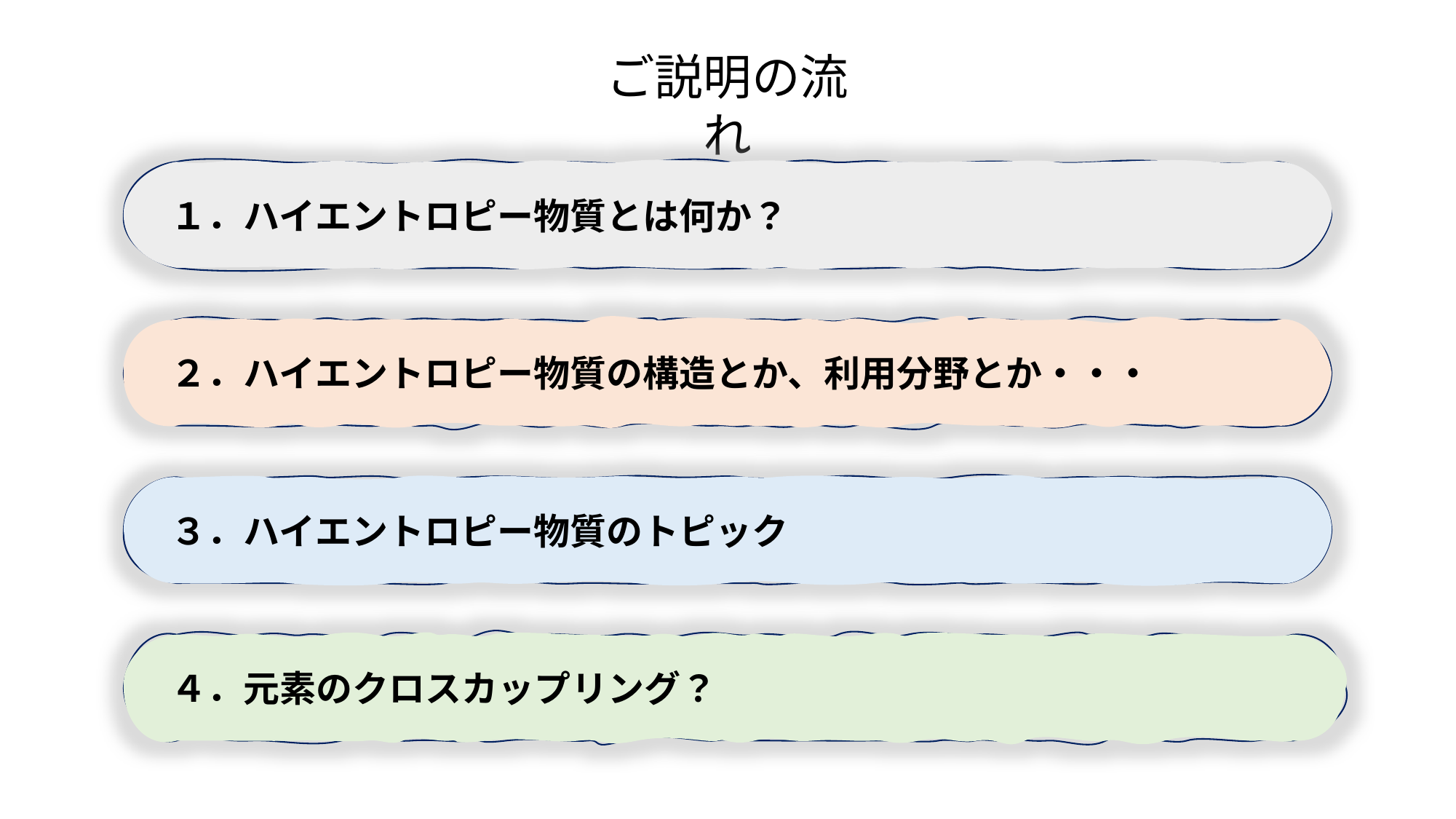

ご説明の流れ
　１．ハイエントロピー物質とは何か？
　２．ハイエントロピー物質の構造とか、利用分野とか・・・
　３．ハイエントロピー物質のトピック
　４．元素のクロスカップリング？